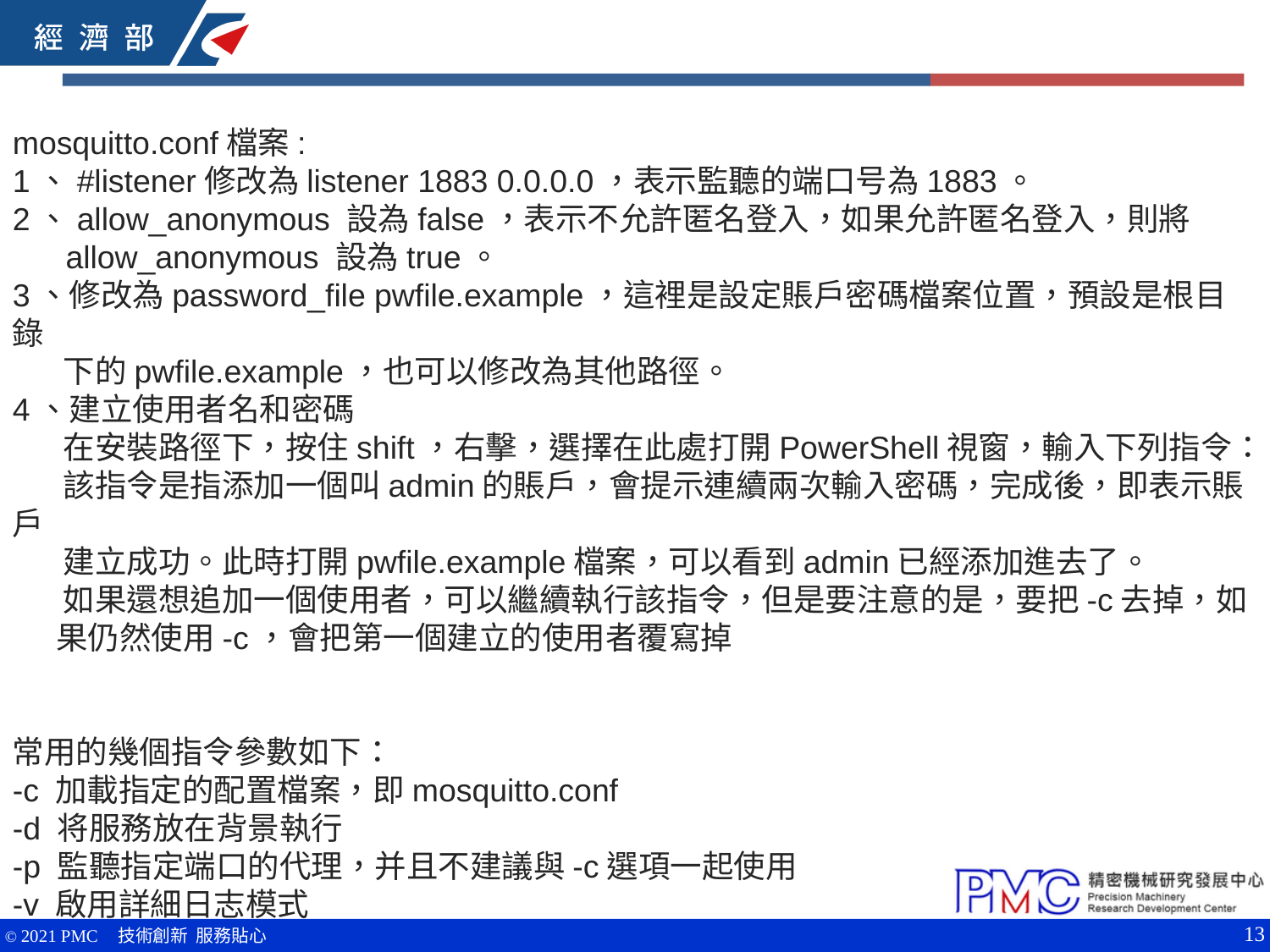

mosquitto.conf檔案:
1、#listener修改為listener 1883 0.0.0.0，表示監聽的端口号為1883。
2、allow_anonymous 設為false，表示不允許匿名登入，如果允許匿名登入，則將
      allow_anonymous 設為true。
3、修改為password_file pwfile.example，這裡是設定賬戶密碼檔案位置，預設是根目錄
      下的pwfile.example，也可以修改為其他路徑。
4、建立使用者名和密碼
      在安裝路徑下，按住shift，右擊，選擇在此處打開PowerShell視窗，輸入下列指令：
      該指令是指添加一個叫admin的賬戶，會提示連續兩次輸入密碼，完成後，即表示賬戶
      建立成功。此時打開pwfile.example檔案，可以看到admin已經添加進去了。
      如果還想追加一個使用者，可以繼續執行該指令，但是要注意的是，要把-c去掉，如
     果仍然使用-c，會把第一個建立的使用者覆寫掉

常用的幾個指令參數如下：
-c 加載指定的配置檔案，即mosquitto.conf
-d 将服務放在背景執行
-p 監聽指定端口的代理，并且不建議與-c選項一起使用
-v 啟用詳細日志模式

13